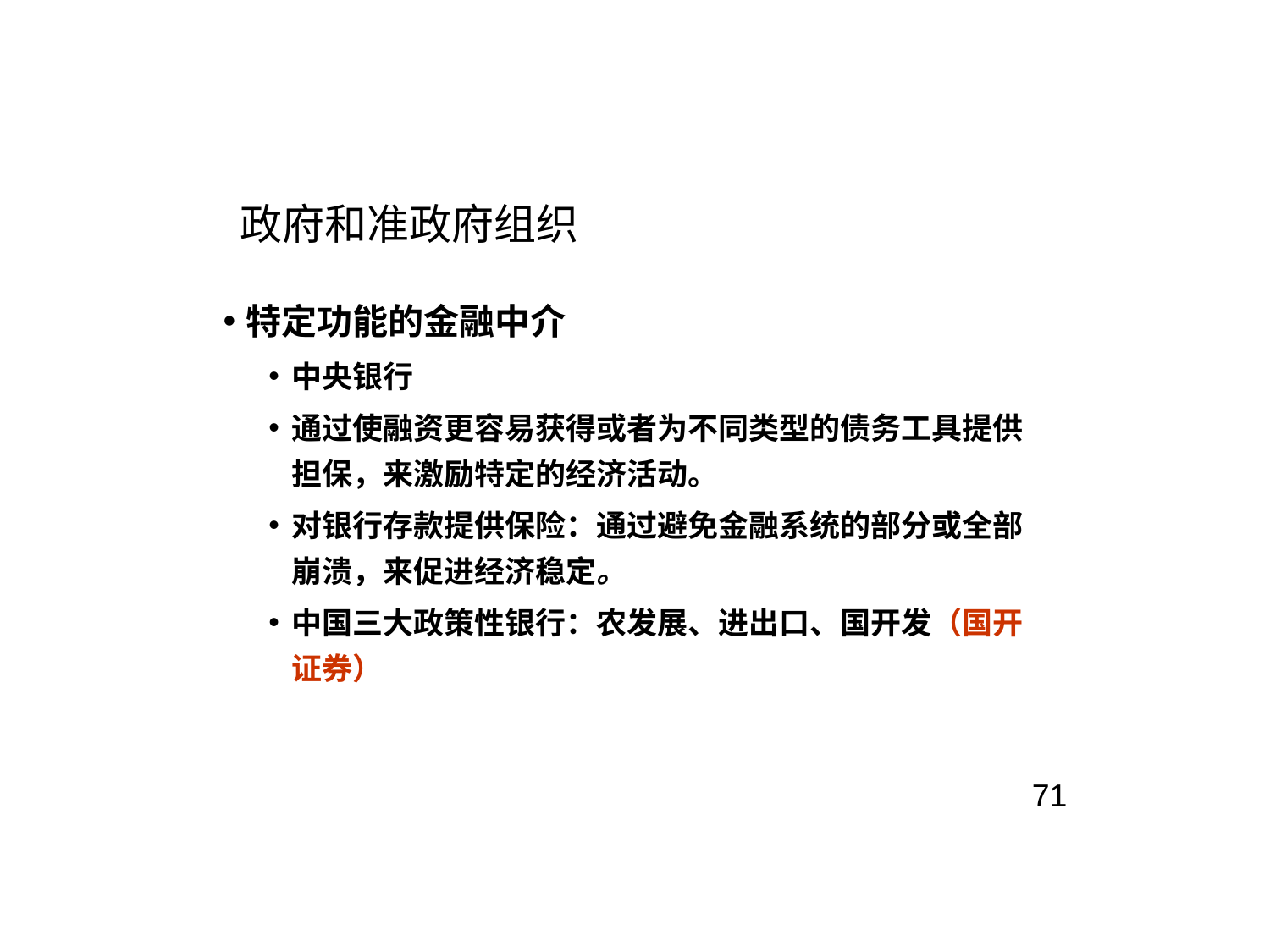

# 政府和准政府组织
特定功能的金融中介
中央银行
通过使融资更容易获得或者为不同类型的债务工具提供担保，来激励特定的经济活动。
对银行存款提供保险：通过避免金融系统的部分或全部崩溃，来促进经济稳定。
中国三大政策性银行：农发展、进出口、国开发（国开证券）
71